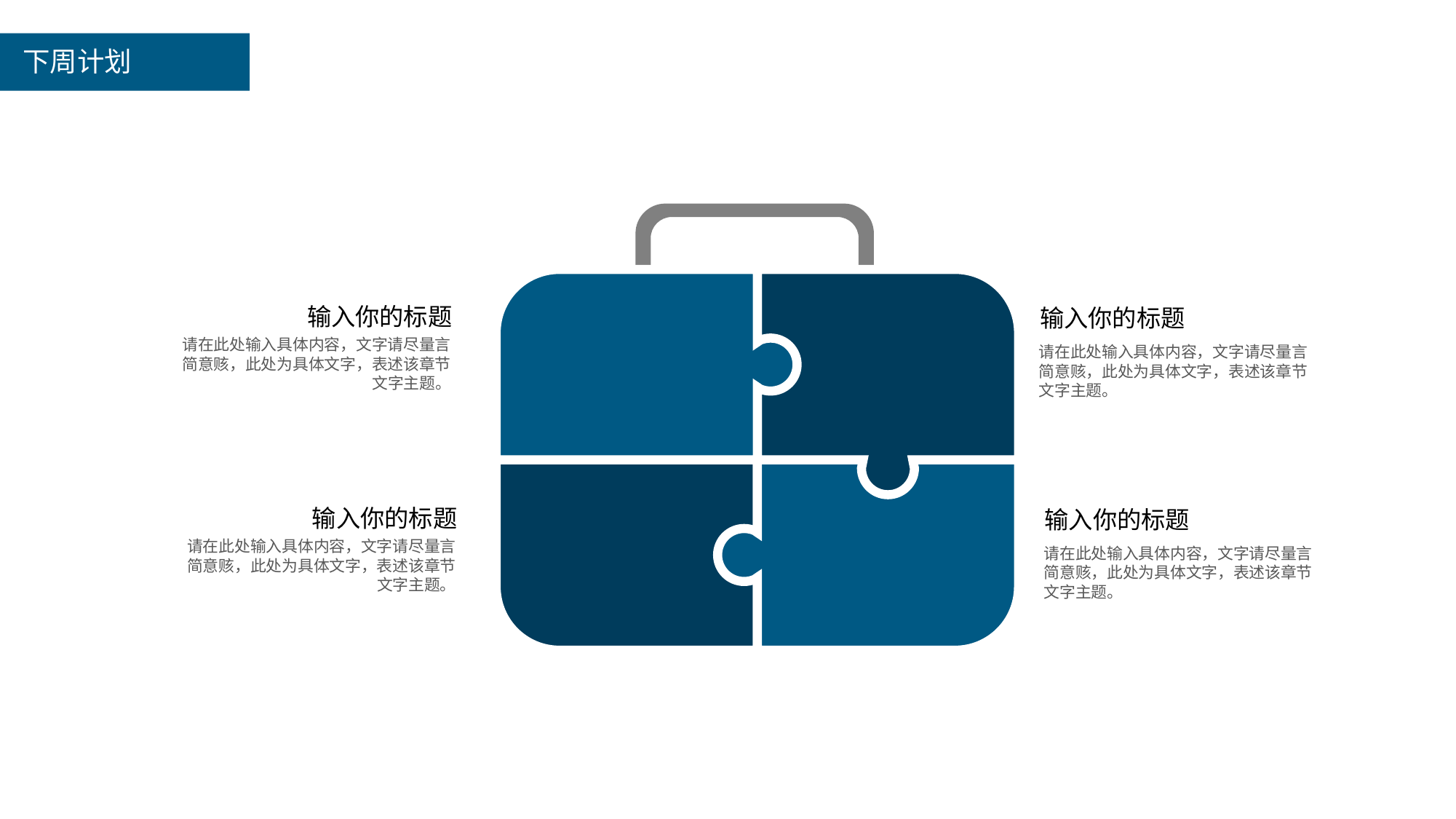

下周计划

输入你的标题
输入你的标题
请在此处输入具体内容，文字请尽量言简意赅，此处为具体文字，表述该章节文字主题。
请在此处输入具体内容，文字请尽量言简意赅，此处为具体文字，表述该章节文字主题。
输入你的标题
输入你的标题
请在此处输入具体内容，文字请尽量言简意赅，此处为具体文字，表述该章节文字主题。
请在此处输入具体内容，文字请尽量言简意赅，此处为具体文字，表述该章节文字主题。
PPT下载 http://www.1ppt.com/xiazai/